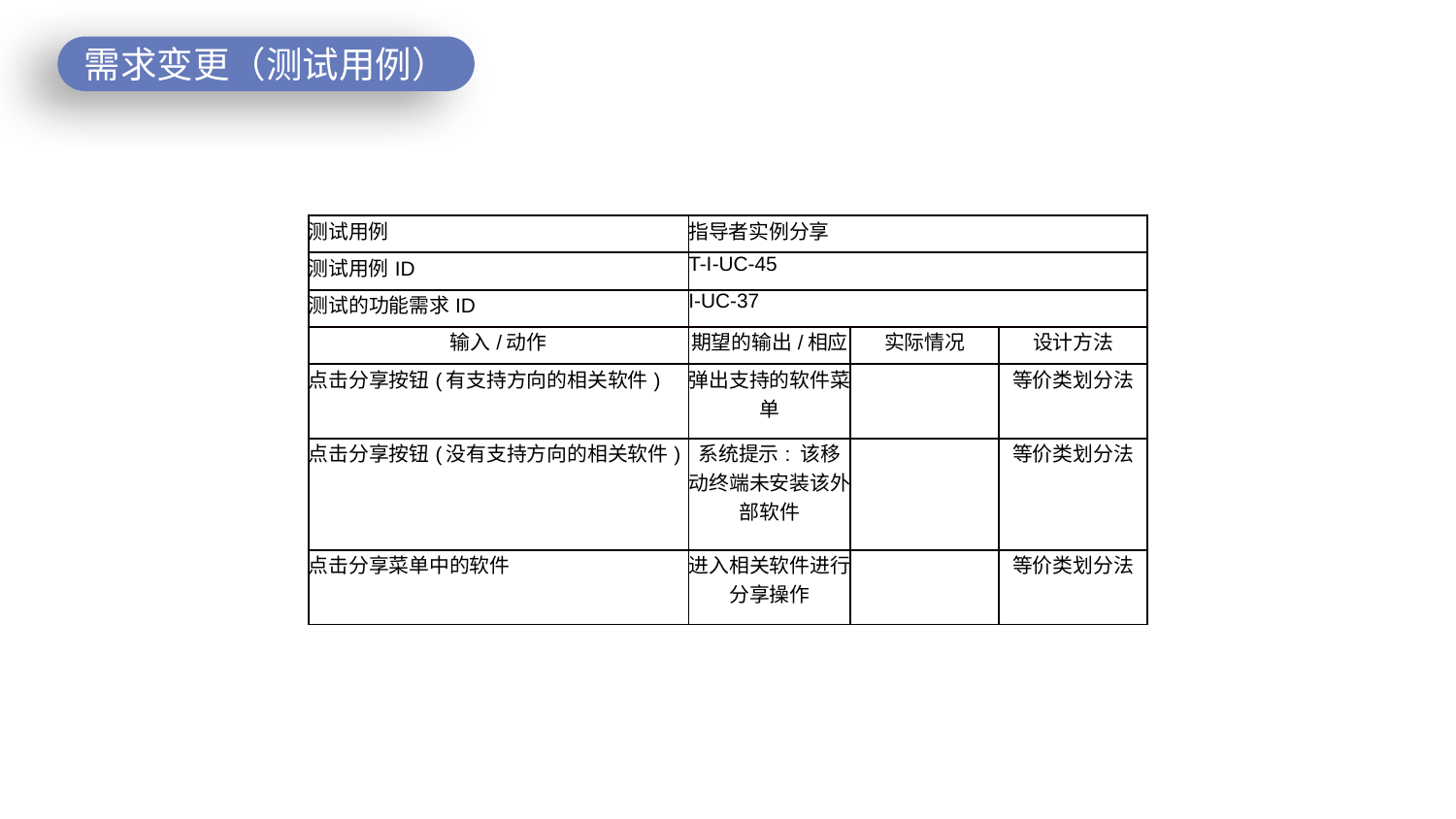

需求变更（测试用例）
| 测试用例 | 指导者实例分享 |  |  |
| --- | --- | --- | --- |
| 测试用例ID | T-I-UC-45 |  |  |
| 测试的功能需求ID | I-UC-37 |  |  |
| 输入/动作 | 期望的输出/相应 | 实际情况 | 设计方法 |
| 点击分享按钮(有支持方向的相关软件) | 弹出支持的软件菜单 |  | 等价类划分法 |
| 点击分享按钮(没有支持方向的相关软件) | 系统提示: 该移动终端未安装该外部软件 |  | 等价类划分法 |
| 点击分享菜单中的软件 | 进入相关软件进行分享操作 |  | 等价类划分法 |